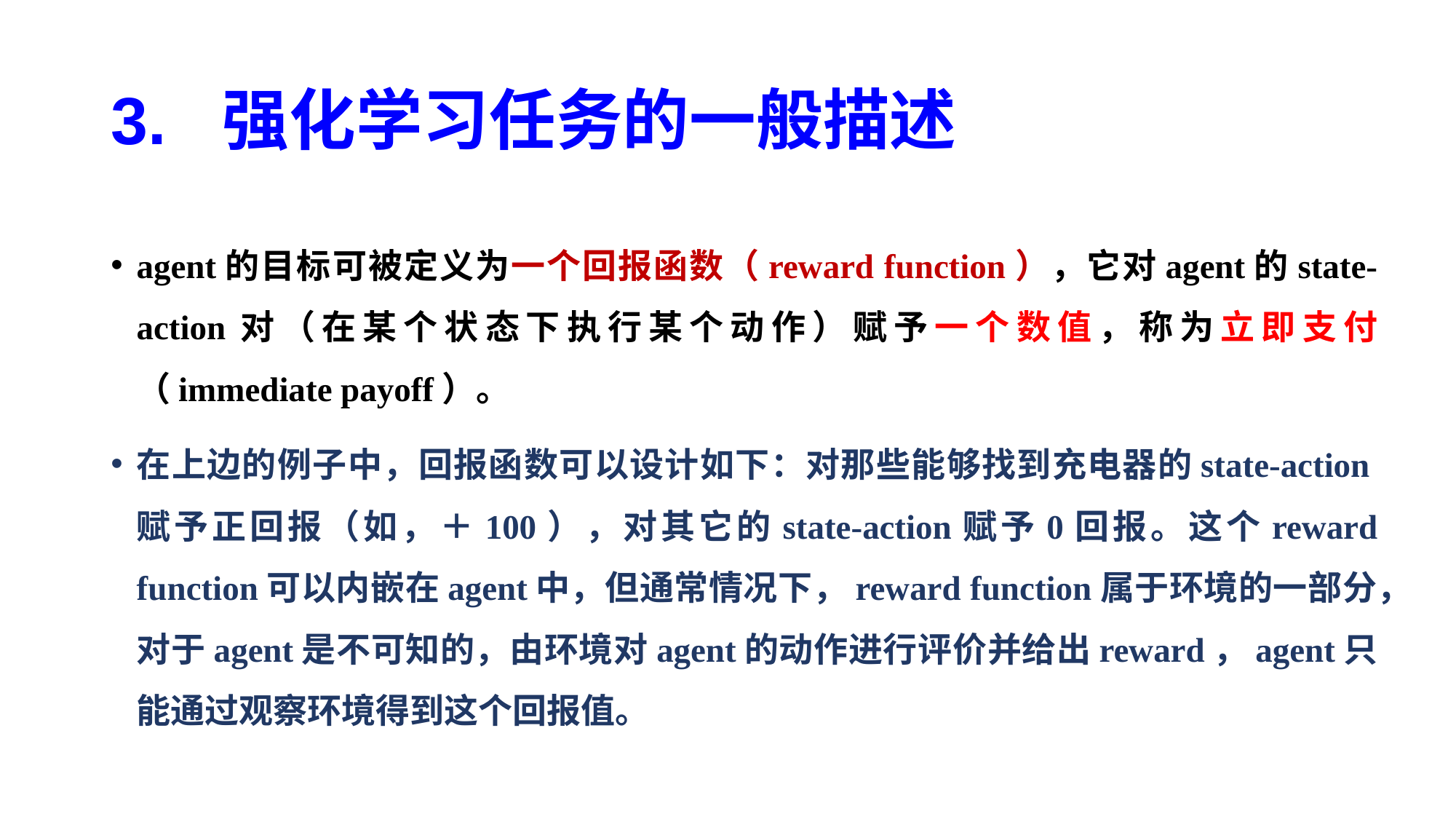

# 3. 强化学习任务的一般描述
agent的目标可被定义为一个回报函数（reward function），它对agent的state-action对（在某个状态下执行某个动作）赋予一个数值，称为立即支付（immediate payoff）。
在上边的例子中，回报函数可以设计如下：对那些能够找到充电器的state-action赋予正回报（如，＋100），对其它的state-action赋予0回报。这个reward function可以内嵌在agent中，但通常情况下，reward function属于环境的一部分，对于agent是不可知的，由环境对agent的动作进行评价并给出reward，agent只能通过观察环境得到这个回报值。